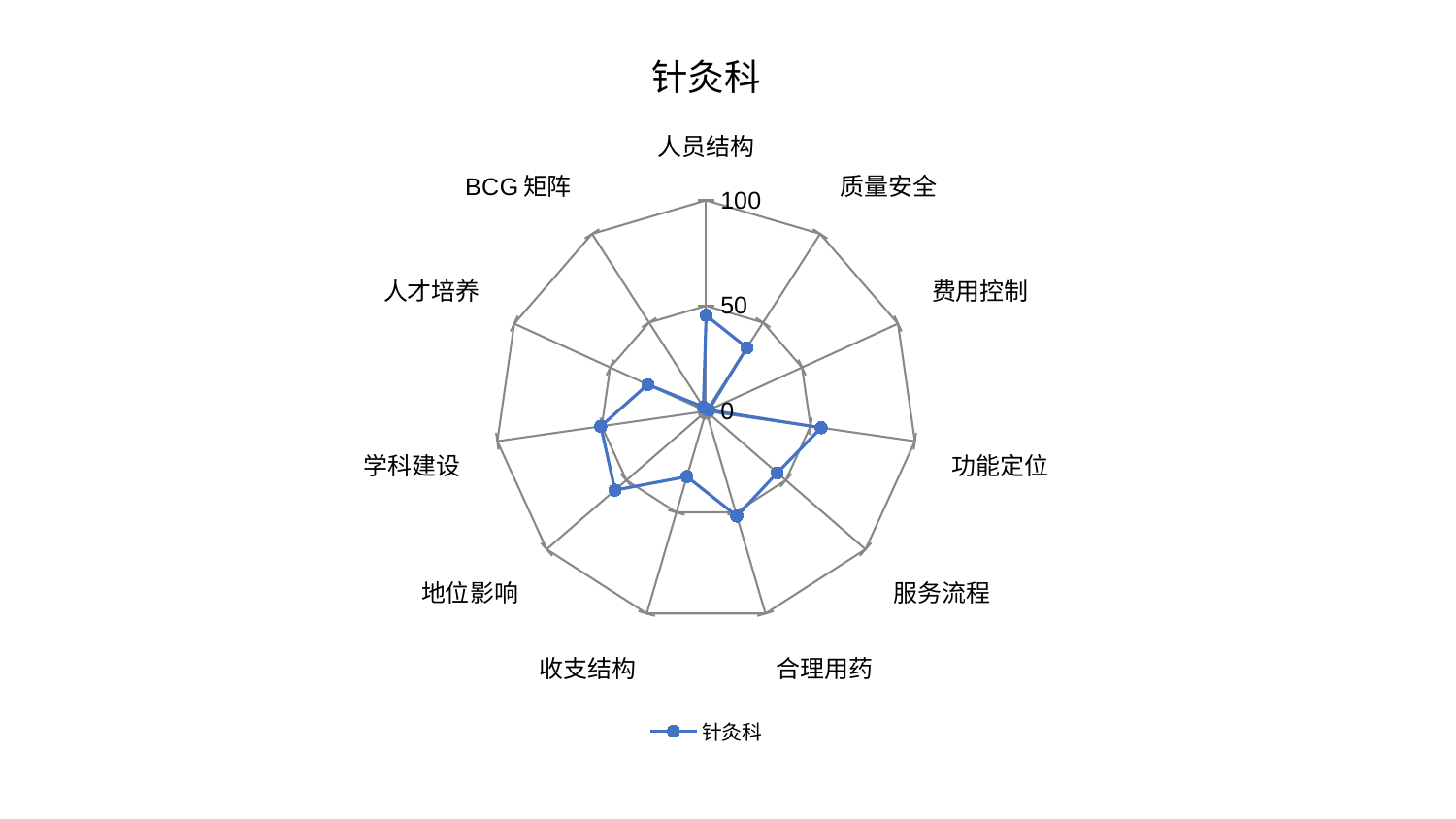

### Chart: 针灸科

| Category | 针灸科 |
|---|---|
| 人员结构 | 45.50778022341725 |
| 质量安全 | 35.795859582776814 |
| 费用控制 | 1.333841479464882 |
| 功能定位 | 55.10766882288503 |
| 服务流程 | 44.63802186398073 |
| 合理用药 | 51.82521862863896 |
| 收支结构 | 32.31677318594211 |
| 地位影响 | 57.14579044449528 |
| 学科建设 | 50.454826004625446 |
| 人才培养 | 30.43203052854245 |
| BCG矩阵 | 2.4183553474757407 |
117